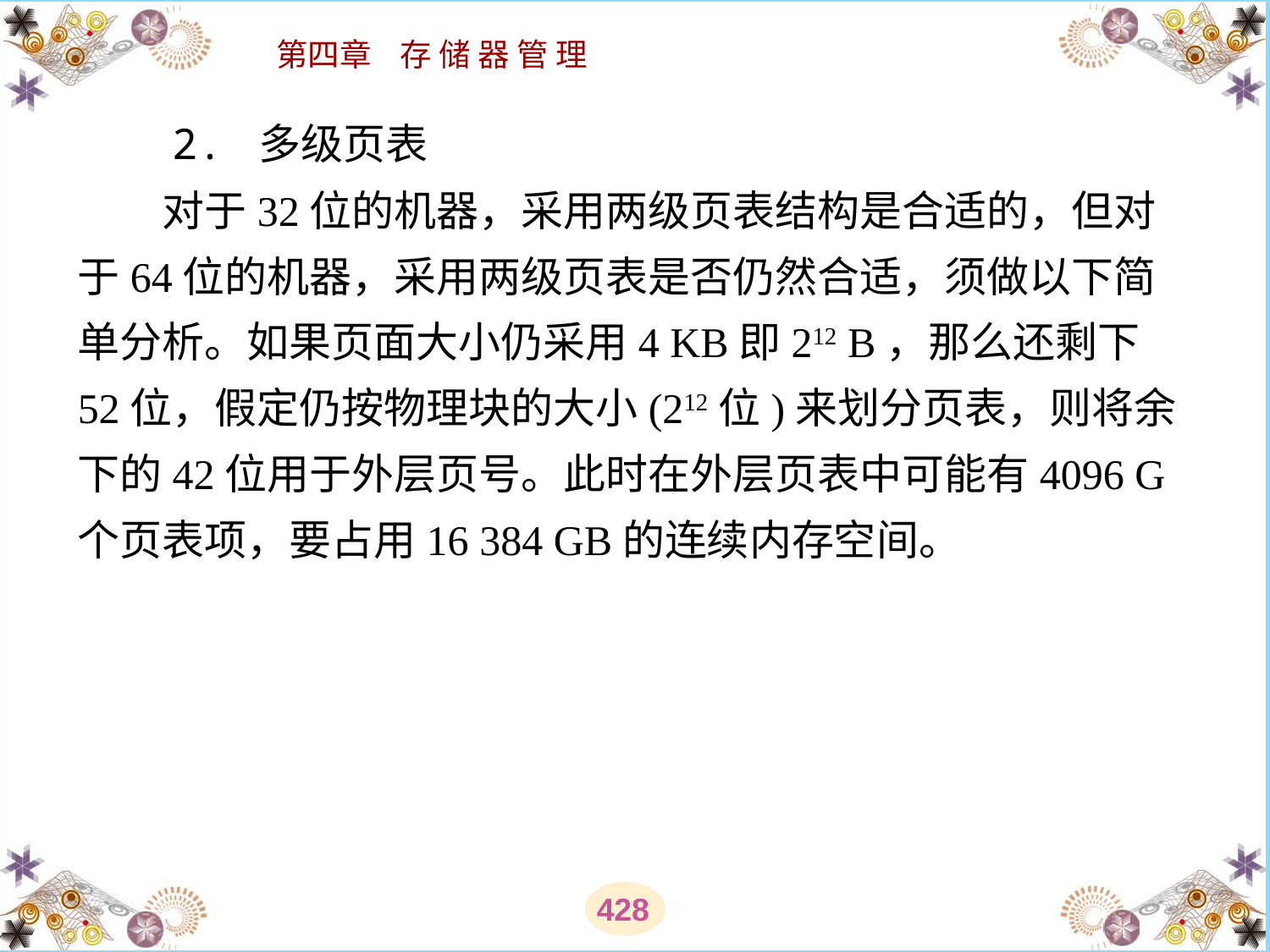

# 2. 多级页表 　　对于32位的机器，采用两级页表结构是合适的，但对于64位的机器，采用两级页表是否仍然合适，须做以下简单分析。如果页面大小仍采用4 KB即212 B，那么还剩下52位，假定仍按物理块的大小(212位)来划分页表，则将余下的42位用于外层页号。此时在外层页表中可能有4096 G个页表项，要占用16 384 GB的连续内存空间。